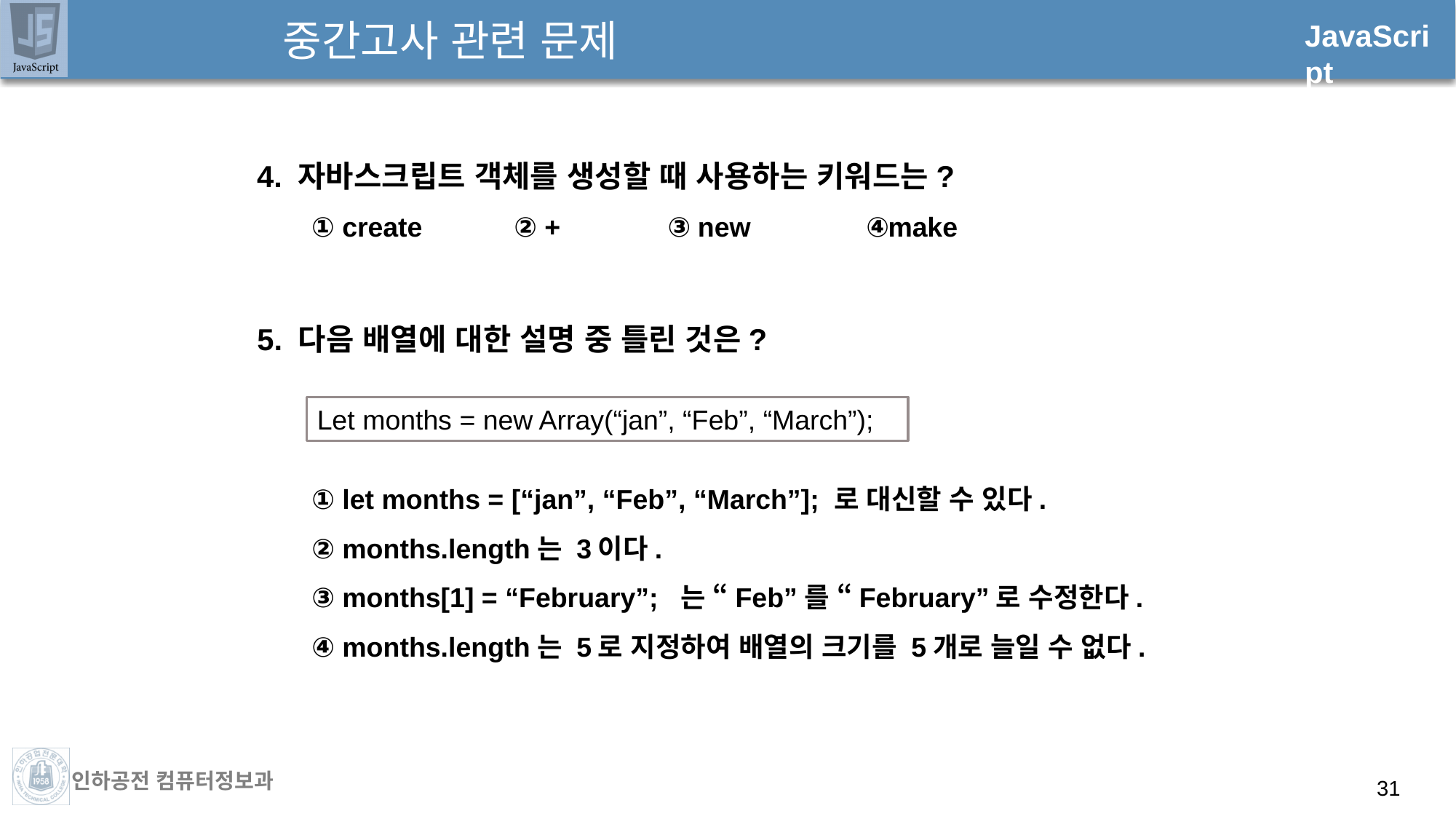

# 중간고사 관련 문제
4. 자바스크립트 객체를 생성할 때 사용하는 키워드는?
① create            ② +              ③ new               ④make
5. 다음 배열에 대한 설명 중 틀린 것은?

① let months = [“jan”, “Feb”, “March”]; 로 대신할 수 있다.
② months.length는 3이다.
③ months[1] = “February”;  는 “Feb”를 “February”로 수정한다.
④ months.length는 5로 지정하여 배열의 크기를 5개로 늘일 수 없다.
Let months = new Array(“jan”, “Feb”, “March”);